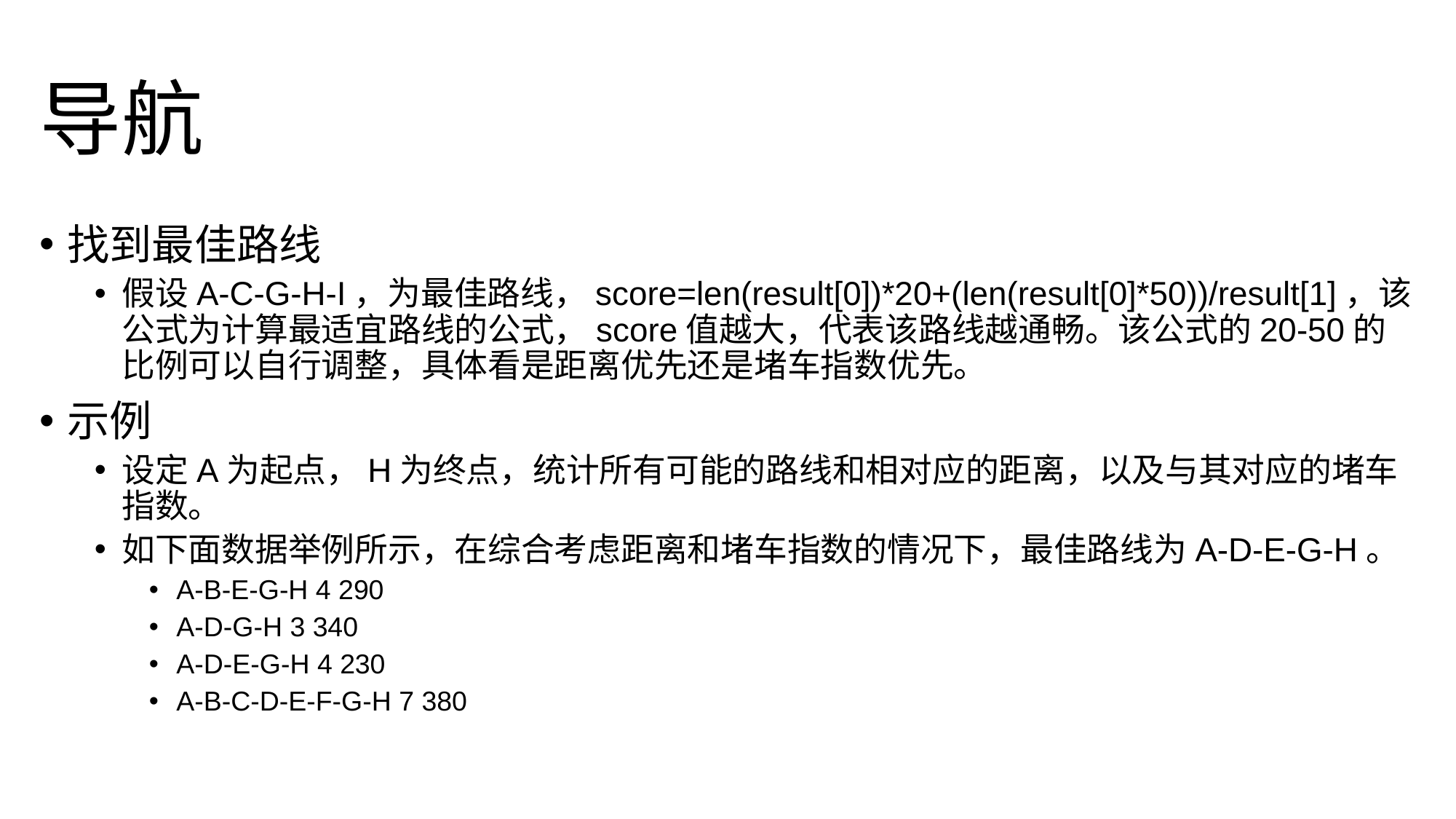

# 导航
找到最佳路线
假设A-C-G-H-I，为最佳路线，score=len(result[0])*20+(len(result[0]*50))/result[1]，该公式为计算最适宜路线的公式，score值越大，代表该路线越通畅。该公式的20-50的比例可以自行调整，具体看是距离优先还是堵车指数优先。
示例
设定A为起点，H为终点，统计所有可能的路线和相对应的距离，以及与其对应的堵车指数。
如下面数据举例所示，在综合考虑距离和堵车指数的情况下，最佳路线为A-D-E-G-H。
A-B-E-G-H 4 290
A-D-G-H 3 340
A-D-E-G-H 4 230
A-B-C-D-E-F-G-H 7 380